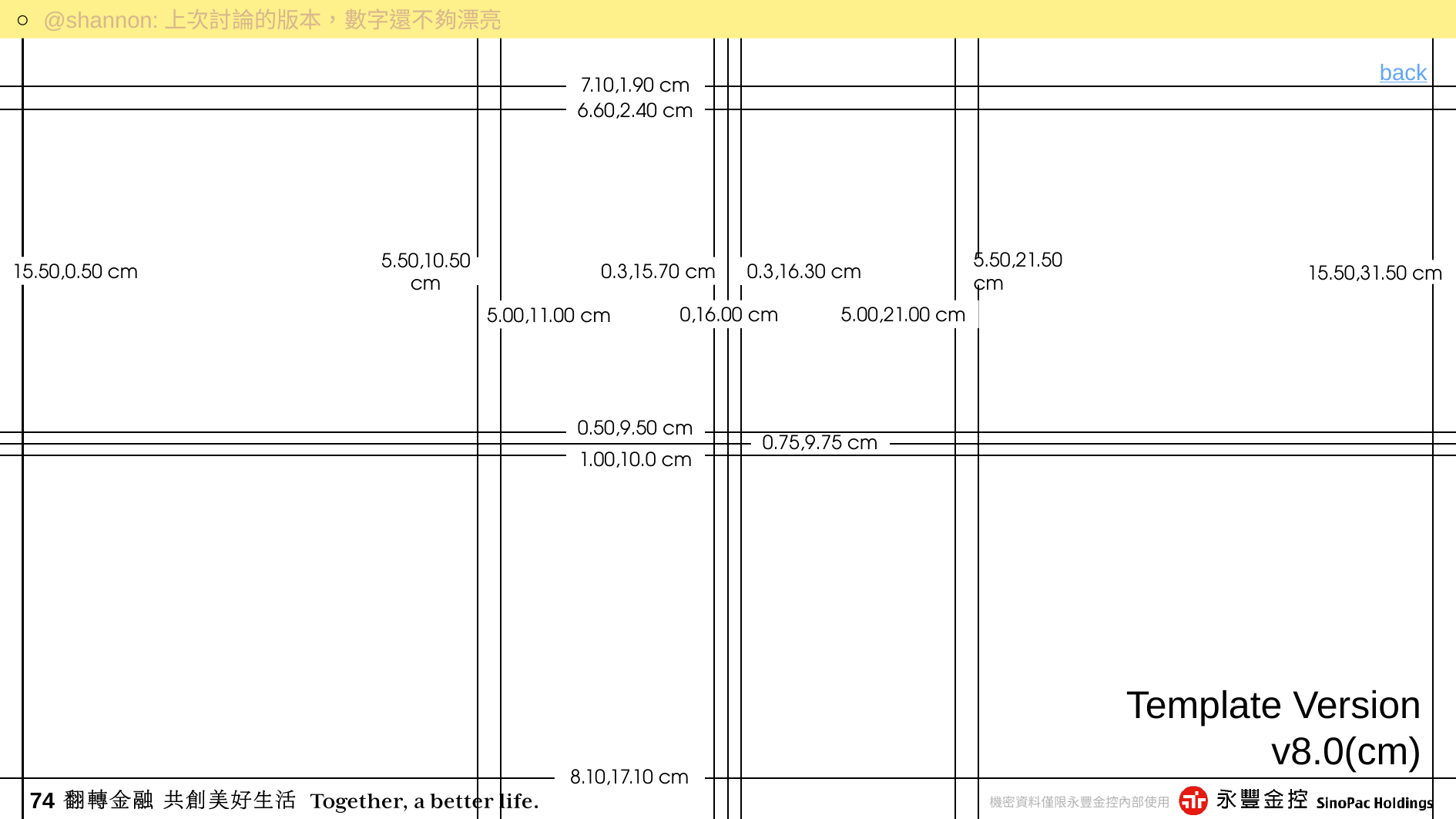

@shannon:上次討論的版本，數字還不夠漂亮
8.65,0.35 cm
back
7.10,1.90 cm
6.60,2.40 cm
15.50,0.50 cm
0.3,15.70 cm
0.3,16.30 cm
5.50,21.50 cm
5.50,10.50 cm
15.50,31.50 cm
5.00,21.00 cm
0,16.00 cm
5.00,11.00 cm
0.50,9.50 cm
0.75,9.75 cm
1.00,10.0 cm
Template Version
v8.0(cm)
8.10,17.10 cm